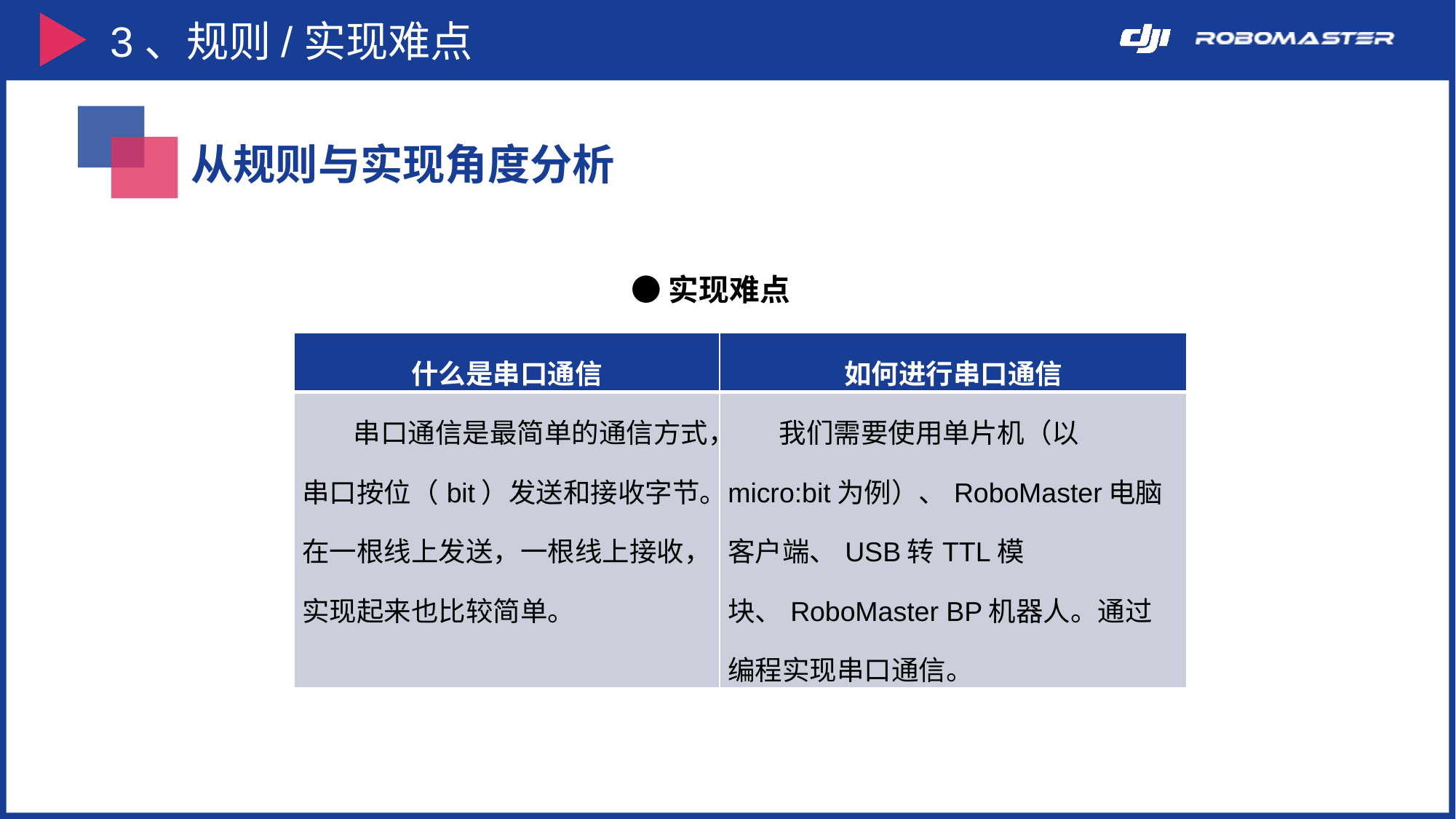

3、规则/实现难点

从规则与实现角度分析

●实现难点
| 什么是串口通信 | 如何进行串口通信 |
| --- | --- |
| 串口通信是最简单的通信方式，串口按位（bit）发送和接收字节。在一根线上发送，一根线上接收，实现起来也比较简单。 | 我们需要使用单片机（以micro:bit为例）、RoboMaster电脑客户端、USB转TTL模块、RoboMaster BP机器人。通过编程实现串口通信。 |